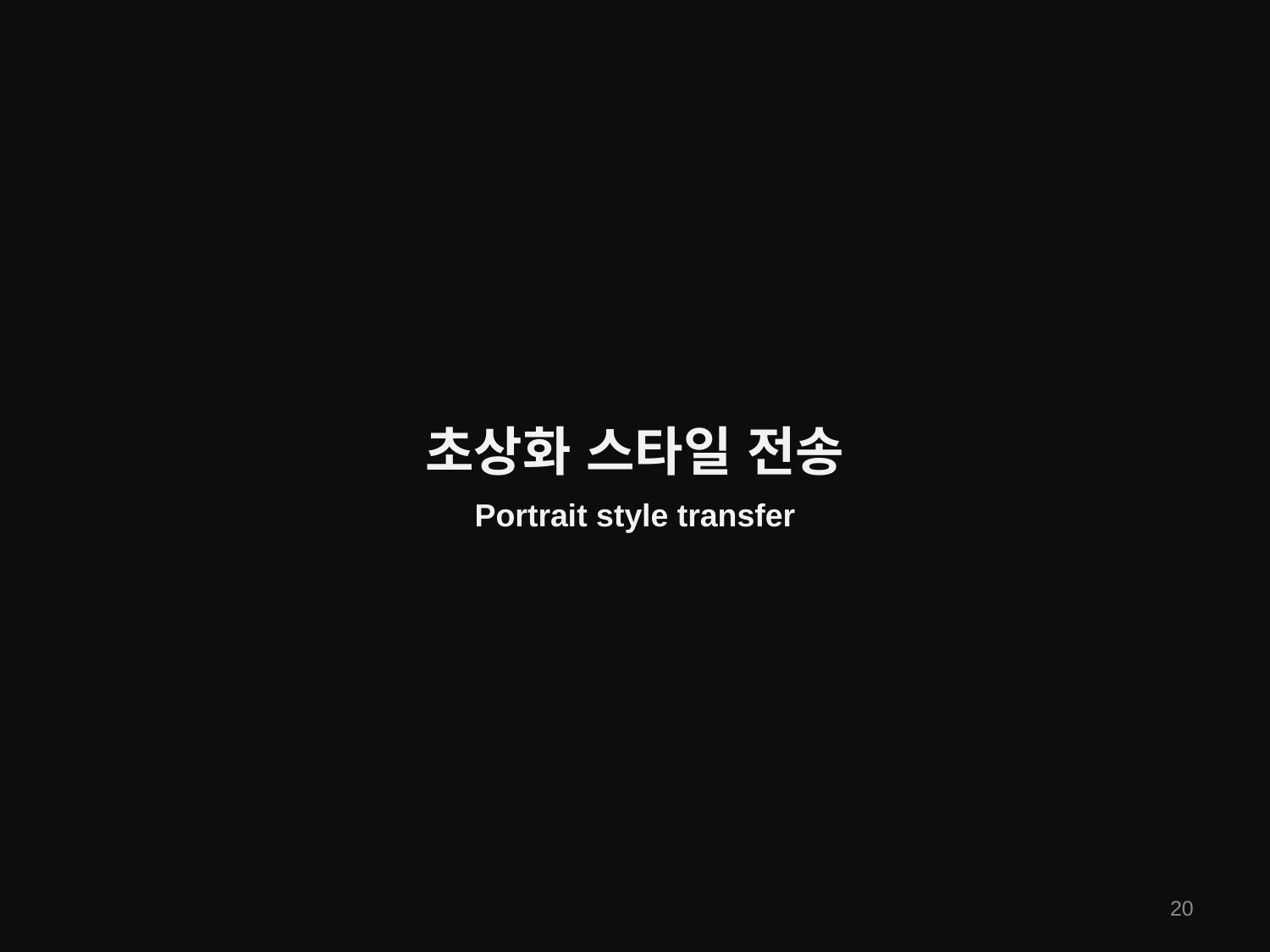

초상화 스타일 전송
Portrait style transfer
20